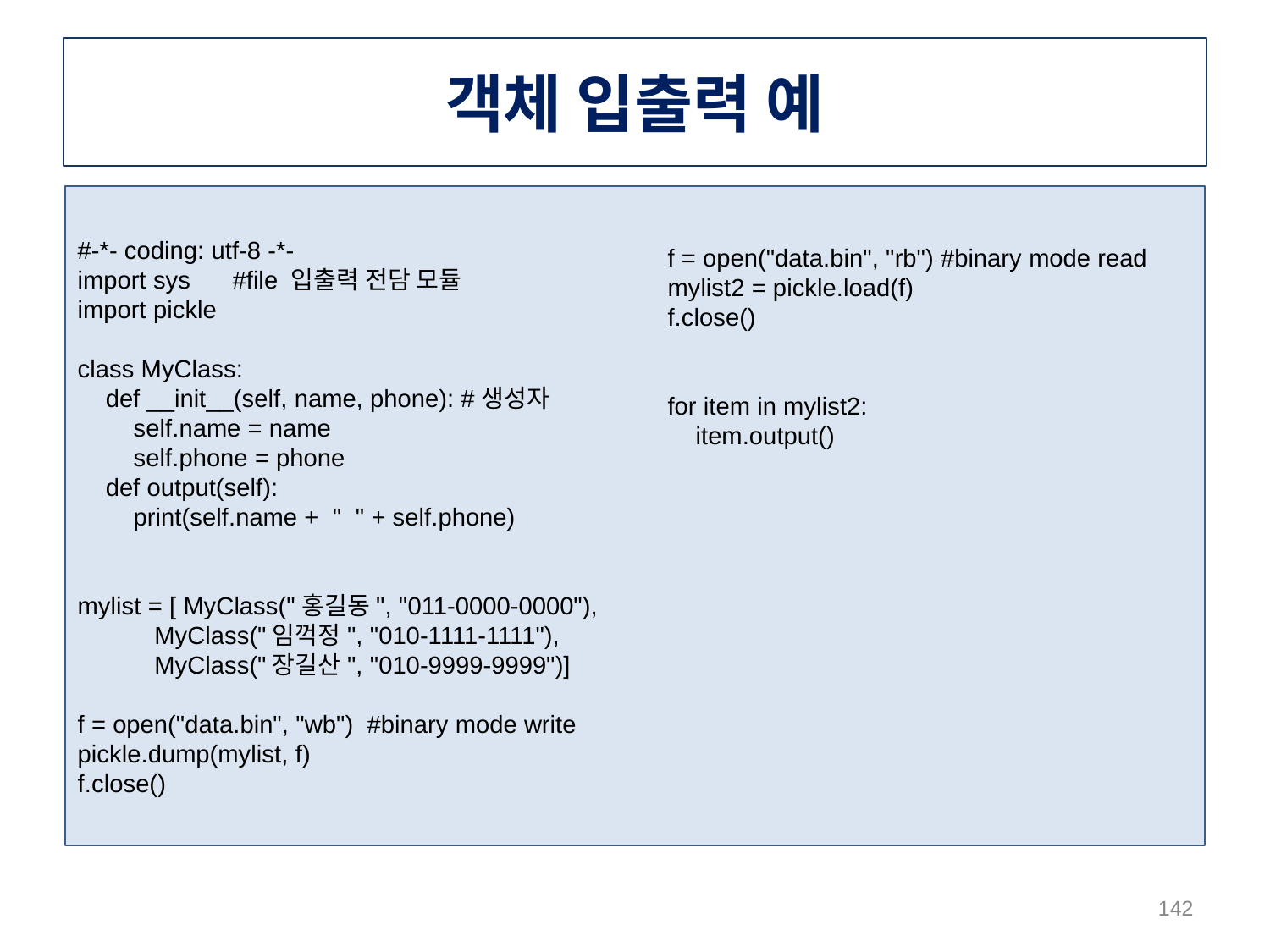

# 객체 입출력 예

#-*- coding: utf-8 -*-
import sys      #file 입출력 전담 모듈
import pickle

class MyClass:
    def __init__(self, name, phone): #생성자
        self.name = name
        self.phone = phone
    def output(self):
        print(self.name +  "  " + self.phone)

mylist = [ MyClass("홍길동", "011-0000-0000"),
           MyClass("임꺽정", "010-1111-1111"),
           MyClass("장길산", "010-9999-9999")]

f = open("data.bin", "wb")  #binary mode write
pickle.dump(mylist, f)
f.close()
f = open("data.bin", "rb") #binary mode read
mylist2 = pickle.load(f)
f.close()

for item in mylist2:
    item.output()
142